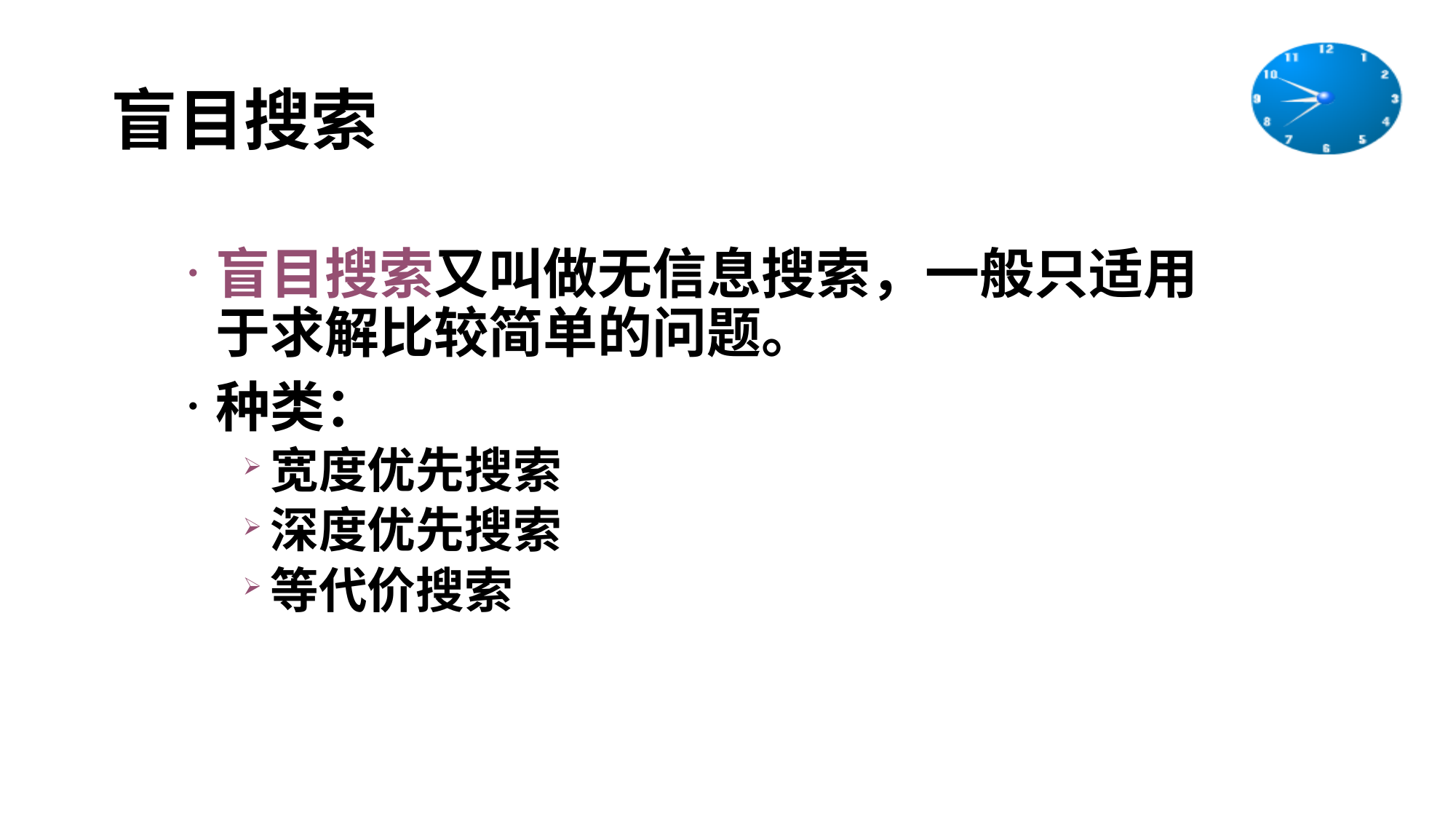

# 盲目搜索
盲目搜索又叫做无信息搜索，一般只适用于求解比较简单的问题。
种类：
宽度优先搜索
深度优先搜索
等代价搜索